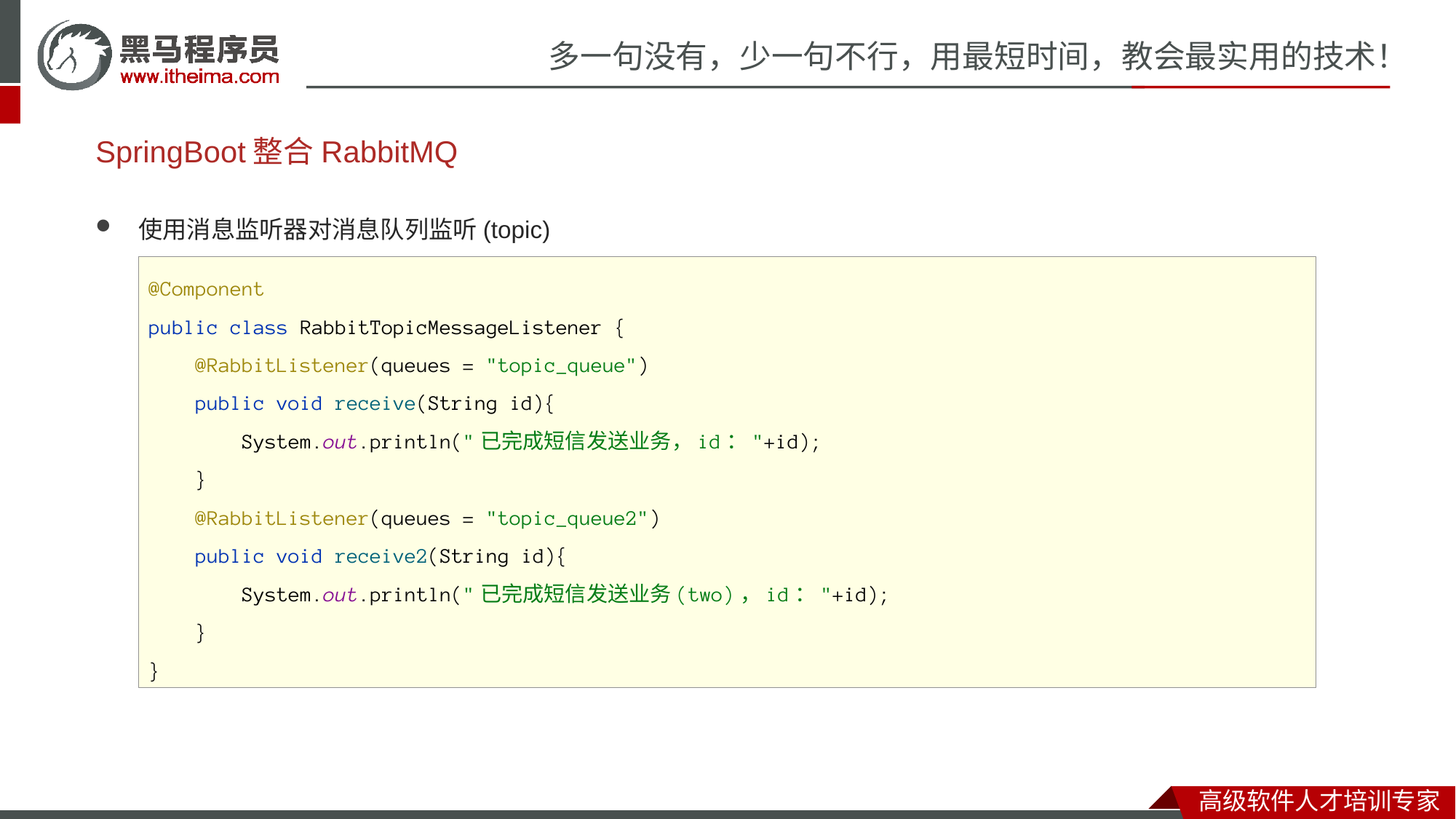

# SpringBoot整合RabbitMQ
使用消息监听器对消息队列监听(topic)

@Component
public class RabbitTopicMessageListener {
    @RabbitListener(queues = "topic_queue")
    public void receive(String id){
        System.out.println("已完成短信发送业务，id："+id);
    }
    @RabbitListener(queues = "topic_queue2")
    public void receive2(String id){
        System.out.println("已完成短信发送业务(two)，id："+id);
    }
}